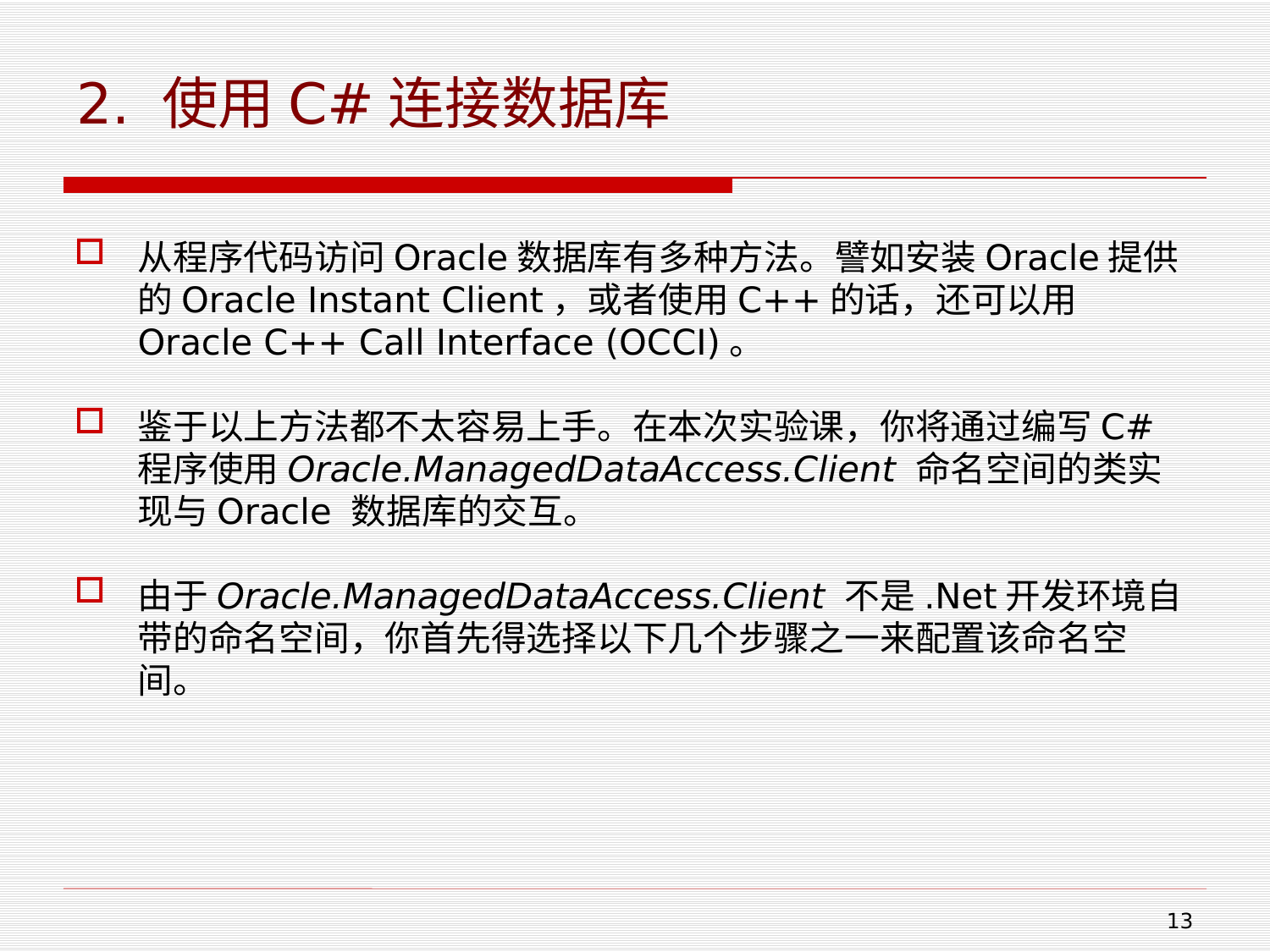

# 2. 使用C#连接数据库
从程序代码访问Oracle数据库有多种方法。譬如安装Oracle提供的Oracle Instant Client，或者使用C++的话，还可以用Oracle C++ Call Interface (OCCI)。
鉴于以上方法都不太容易上手。在本次实验课，你将通过编写C#程序使用Oracle.ManagedDataAccess.Client 命名空间的类实现与Oracle 数据库的交互。
由于Oracle.ManagedDataAccess.Client 不是.Net开发环境自带的命名空间，你首先得选择以下几个步骤之一来配置该命名空间。

13